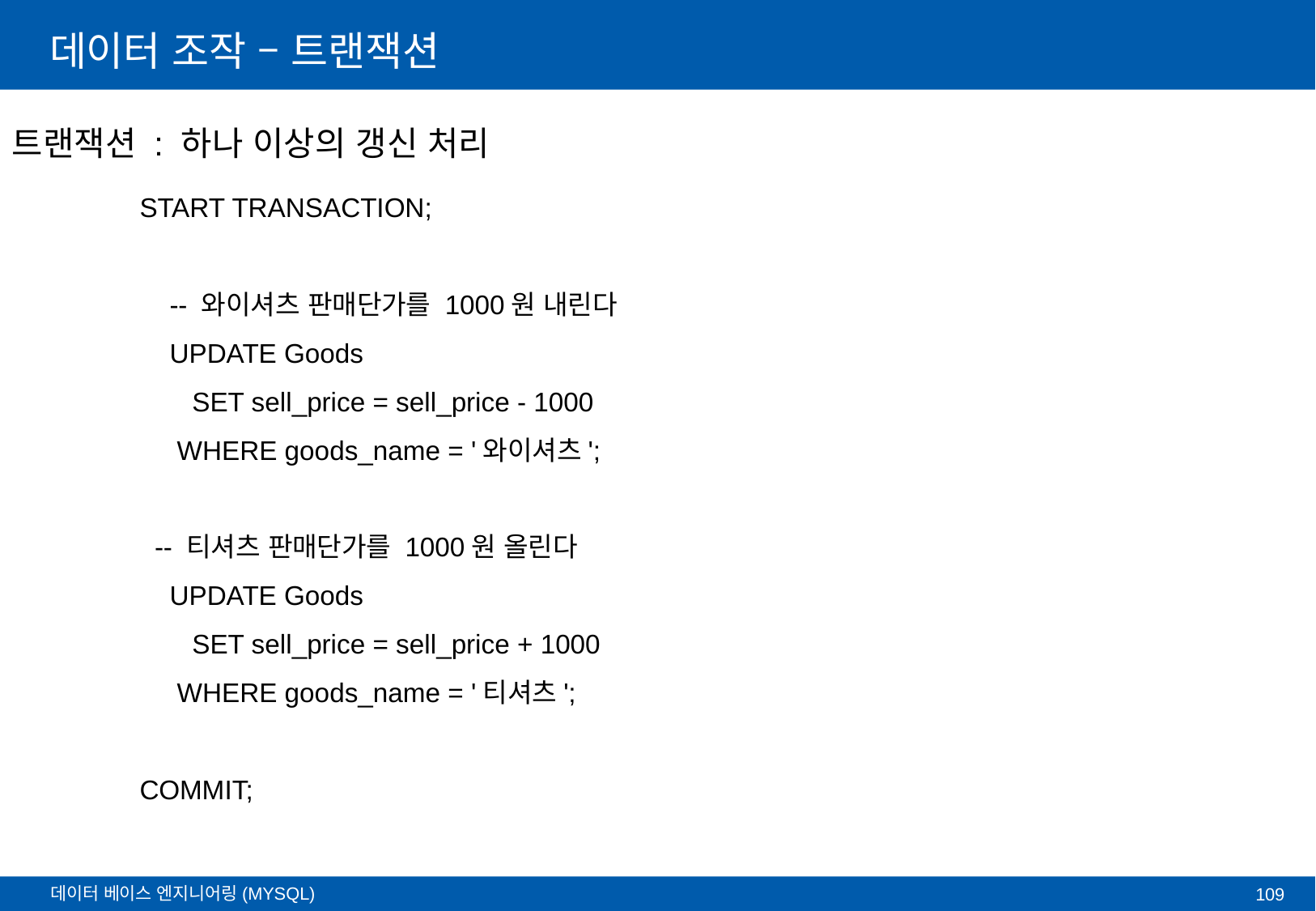

# 데이터 조작 – 트랜잭션
트랜잭션 : 하나 이상의 갱신 처리
START TRANSACTION;

    -- 와이셔츠 판매단가를 1000원 내린다
    UPDATE Goods
       SET sell_price = sell_price - 1000
     WHERE goods_name = '와이셔츠';

  -- 티셔츠 판매단가를 1000원 올린다
    UPDATE Goods
       SET sell_price = sell_price + 1000
     WHERE goods_name = '티셔츠';

COMMIT;
109